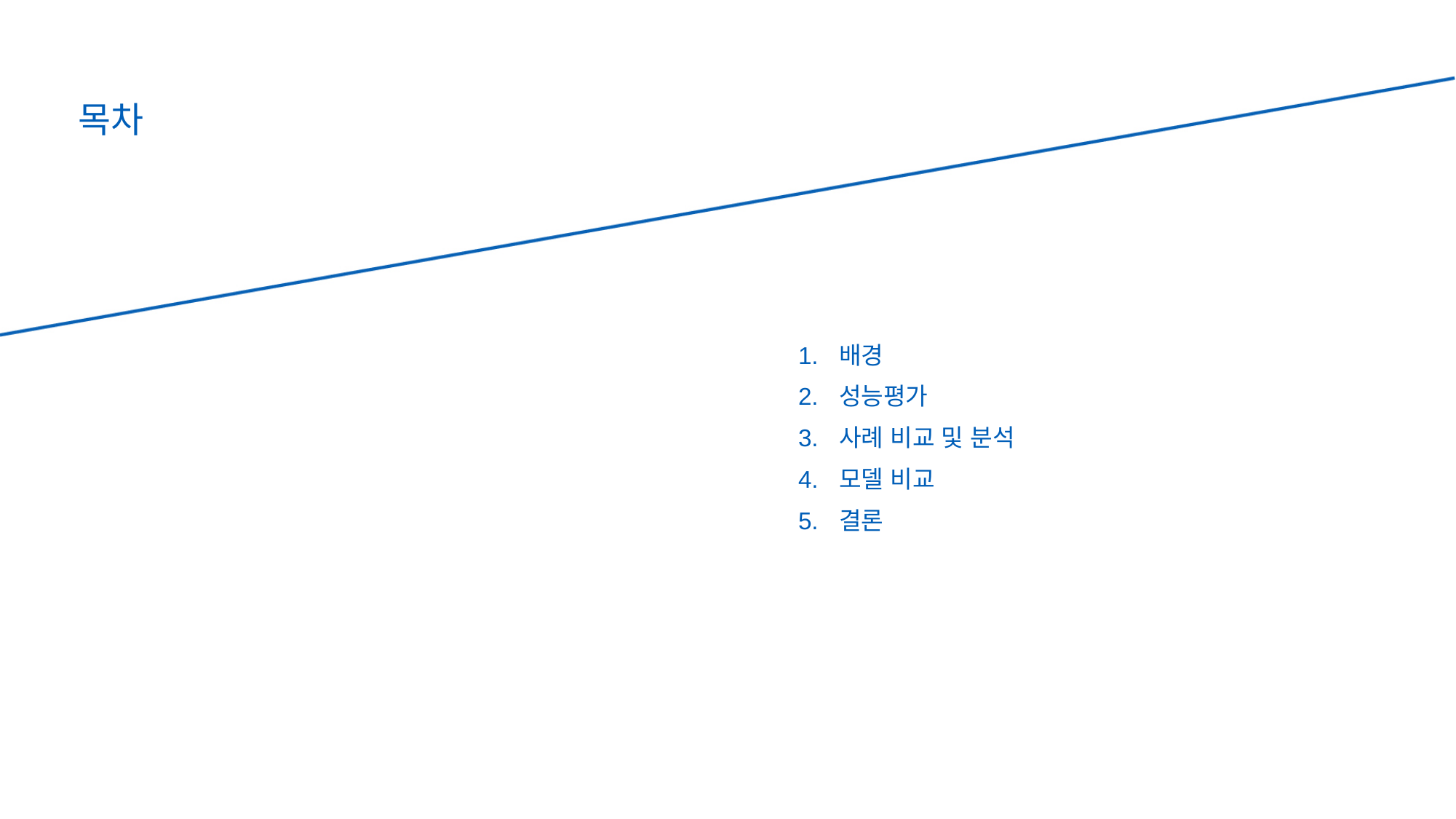

목차
배경
성능평가
사례 비교 및 분석
모델 비교
결론